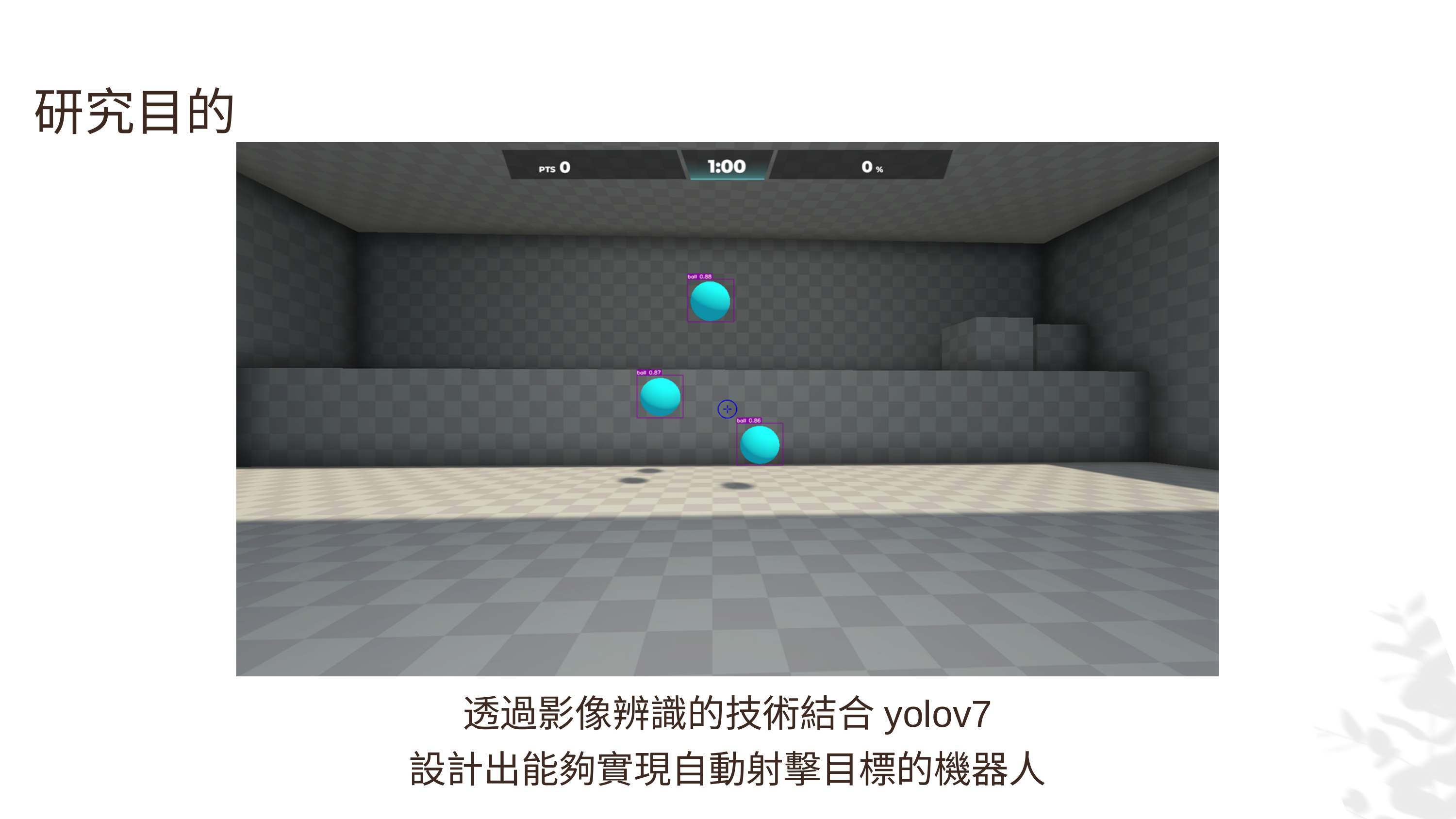

研究目的

透過影像辨識的技術結合yolov7
設計出能夠實現自動射擊目標的機器人